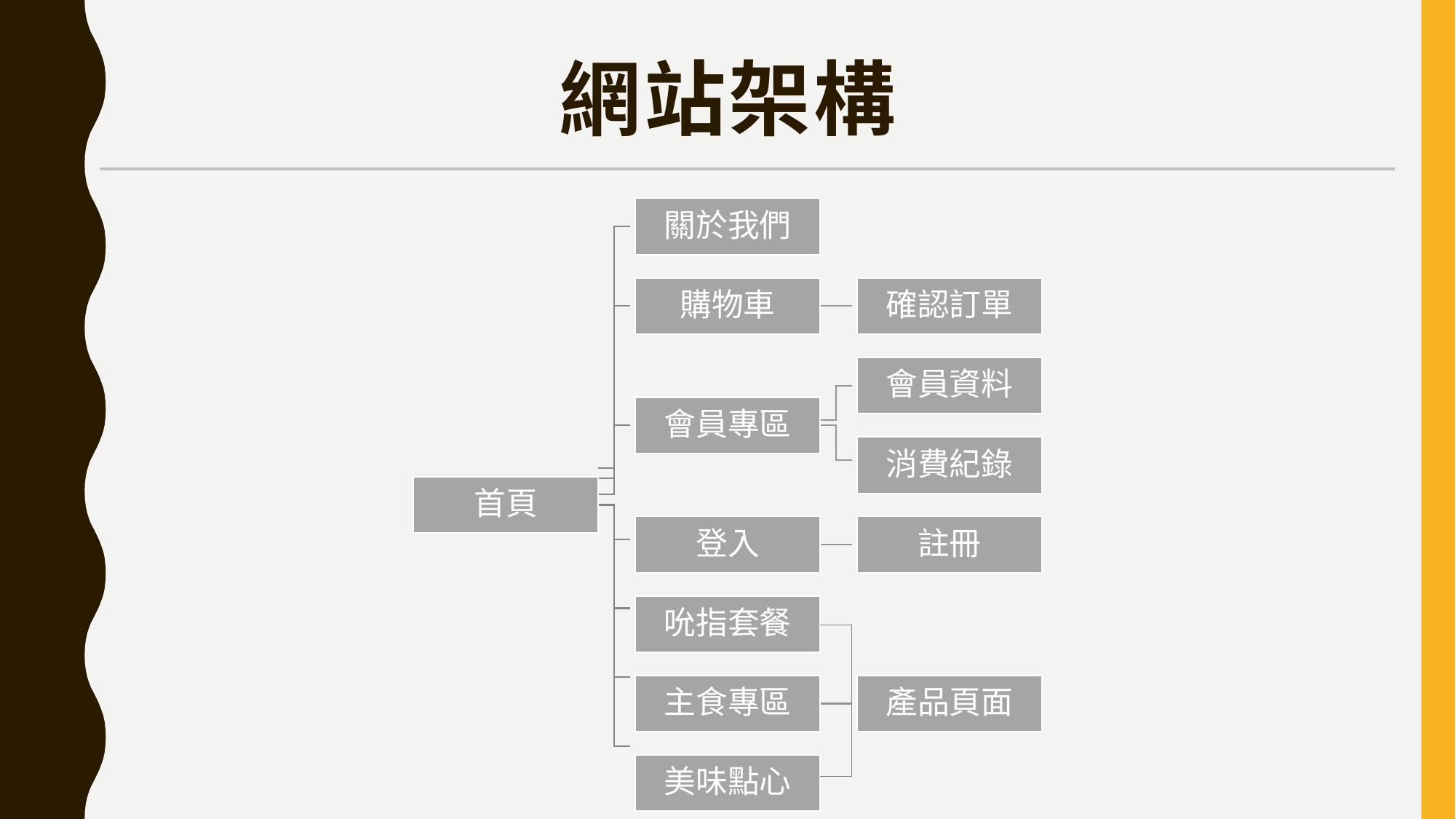

# 網站架構
首頁
關於我們
購物車
確認訂單
會員專區
會員資料
消費紀錄
登入
註冊
吮指套餐
主食專區
產品頁面
美味點心